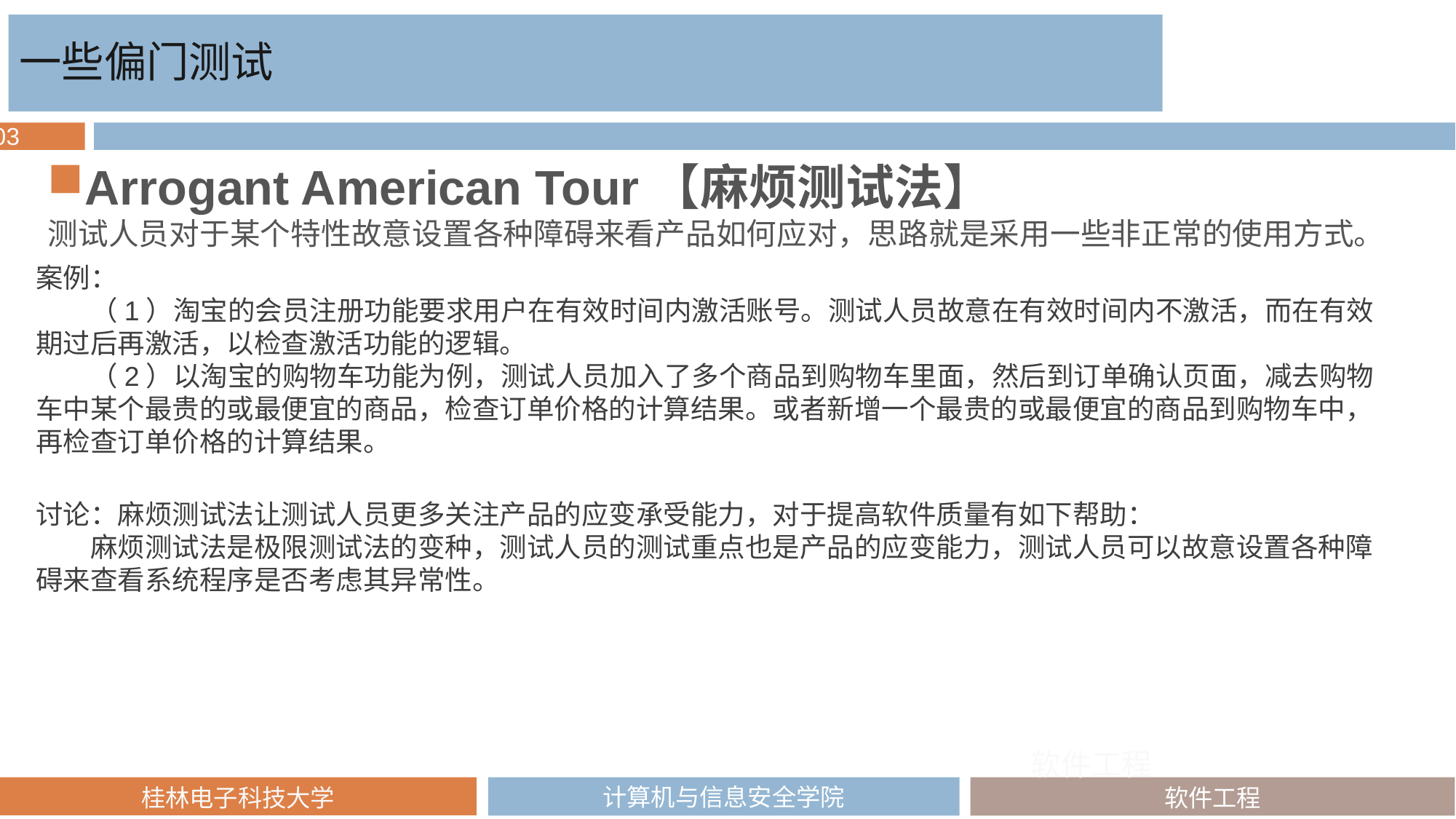

一些偏门测试

Arrogant American Tour【麻烦测试法】
测试人员对于某个特性故意设置各种障碍来看产品如何应对，思路就是采用一些非正常的使用方式。

案例：
　　（1）淘宝的会员注册功能要求用户在有效时间内激活账号。测试人员故意在有效时间内不激活，而在有效期过后再激活，以检查激活功能的逻辑。
　　（2）以淘宝的购物车功能为例，测试人员加入了多个商品到购物车里面，然后到订单确认页面，减去购物车中某个最贵的或最便宜的商品，检查订单价格的计算结果。或者新增一个最贵的或最便宜的商品到购物车中，再检查订单价格的计算结果。
讨论：麻烦测试法让测试人员更多关注产品的应变承受能力，对于提高软件质量有如下帮助：
　　麻烦测试法是极限测试法的变种，测试人员的测试重点也是产品的应变能力，测试人员可以故意设置各种障碍来查看系统程序是否考虑其异常性。
软件工程